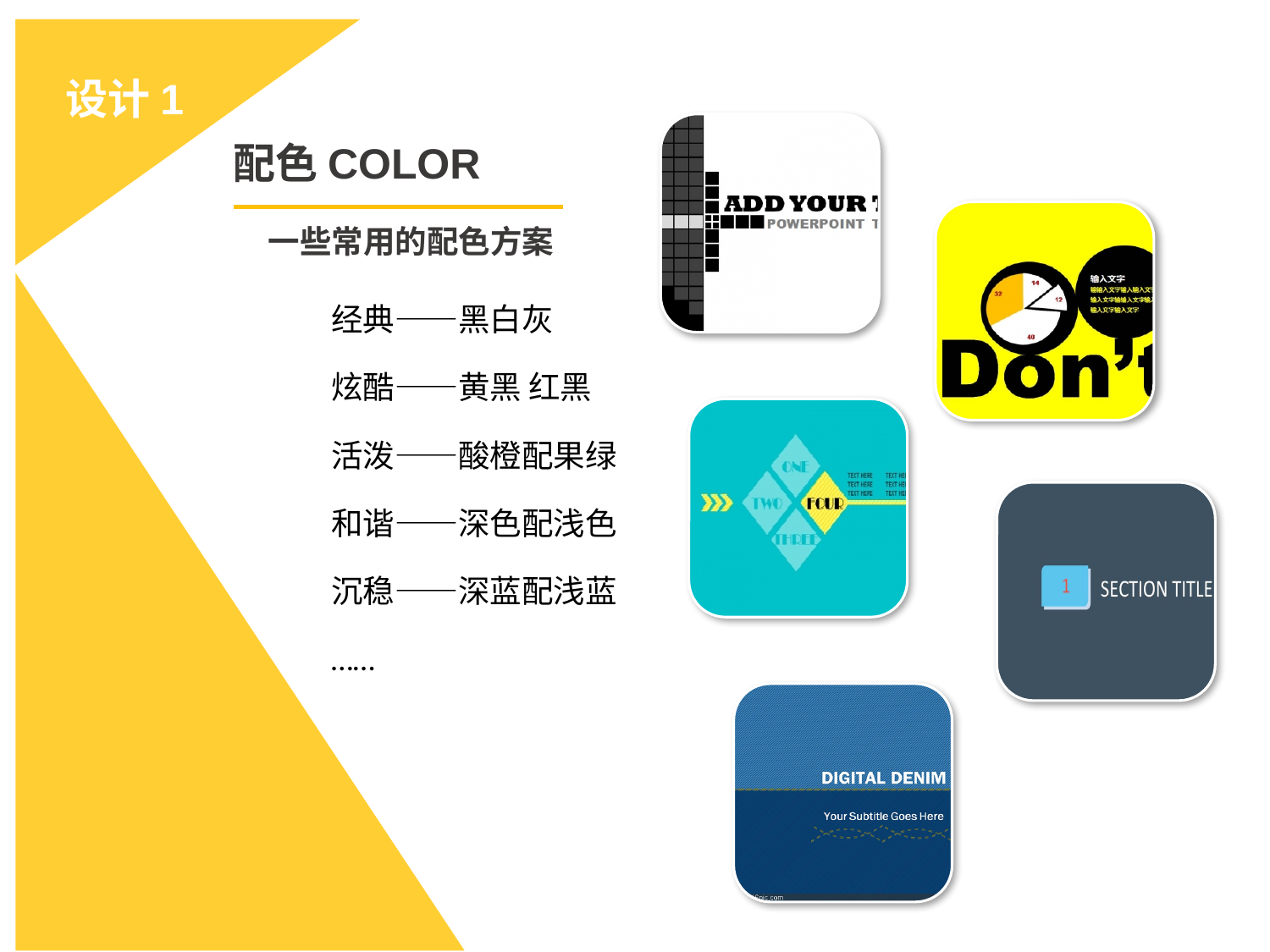

设计1

配色COLOR

一些常用的配色方案

经典——黑白灰
炫酷——黄黑 红黑

活泼——酸橙配果绿

和谐——深色配浅色
沉稳——深蓝配浅蓝
……